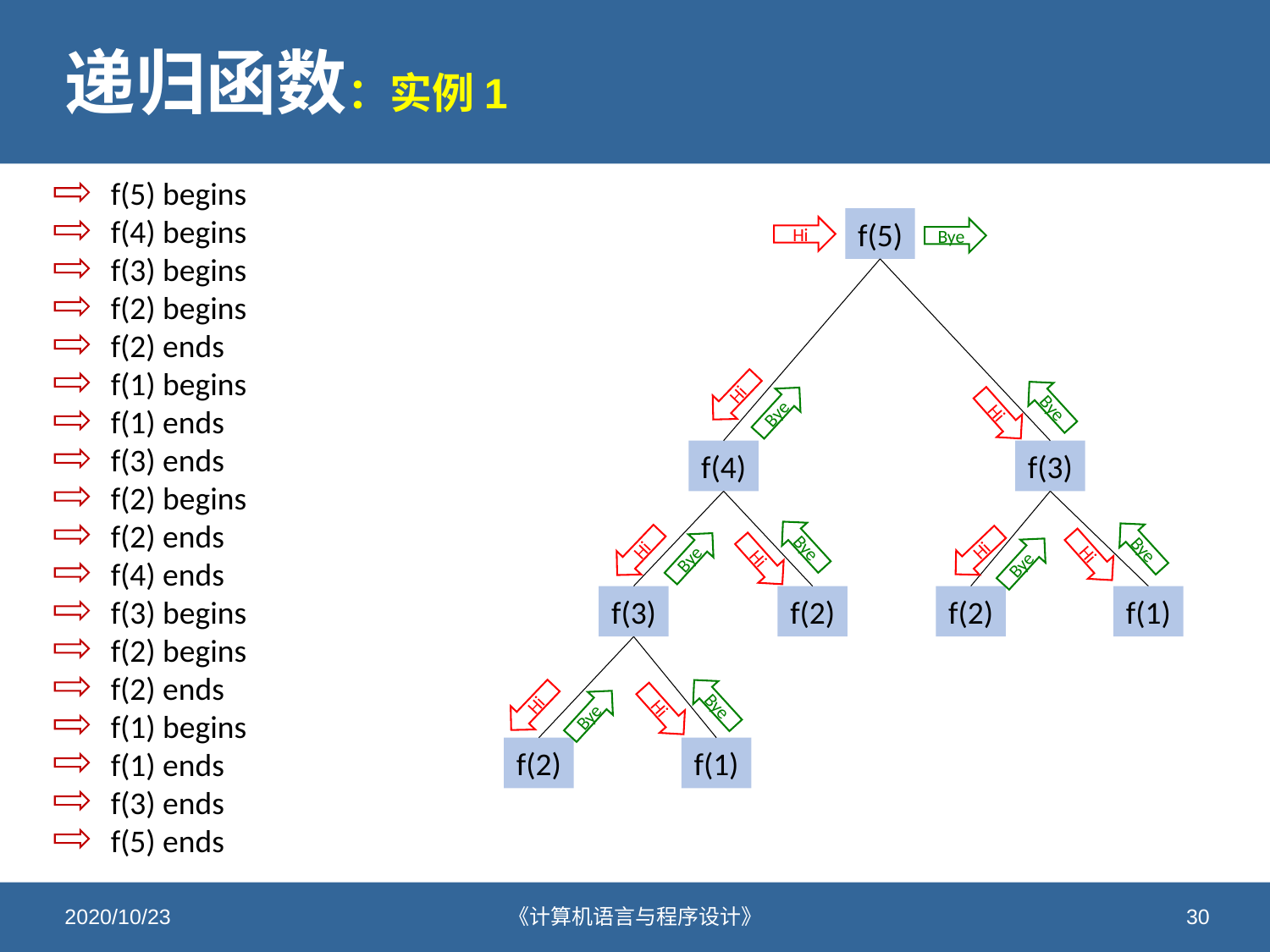

# 递归函数：实例1
f(5) begins
f(4) begins
f(3) begins
f(2) begins
f(2) ends
f(1) begins
f(1) ends
f(3) ends
f(2) begins
f(2) ends
f(4) ends
f(3) begins
f(2) begins
f(2) ends
f(1) begins
f(1) ends
f(3) ends
f(5) ends

f(5)
Hi
Bye

Hi
Bye
Bye
Hi

f(4)
f(3)

Bye
Bye
Hi
Hi
Bye
Hi
Bye
Hi

f(3)
f(2)
f(2)
f(1)

Bye
Hi
Hi
Bye

f(2)
f(1)

2020/10/23
《计算机语言与程序设计》
30